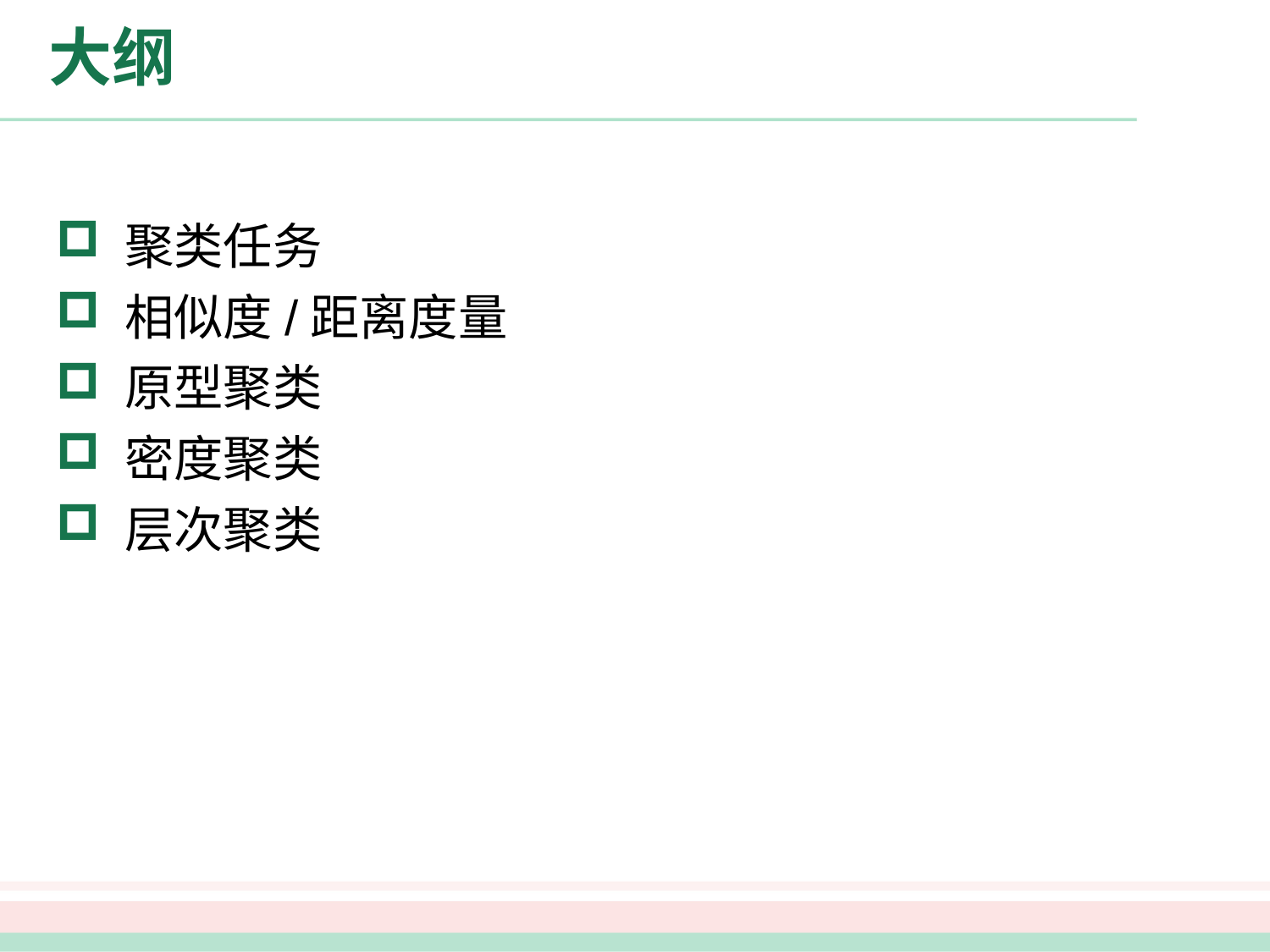

# 大纲

 聚类任务
 相似度/距离度量
 原型聚类
 密度聚类
 层次聚类